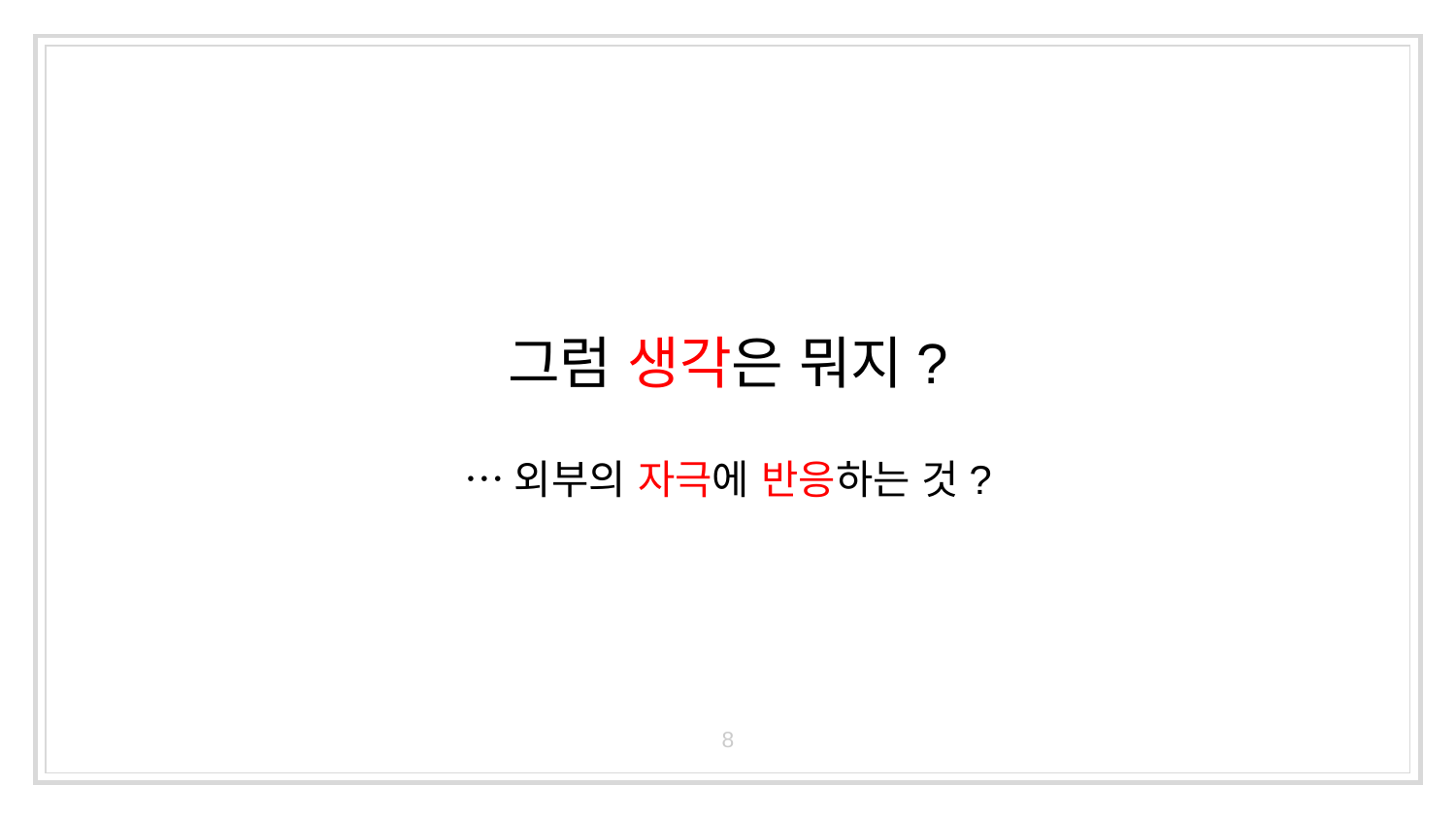

# 그럼 생각은 뭐지?
…외부의 자극에 반응하는 것?
8